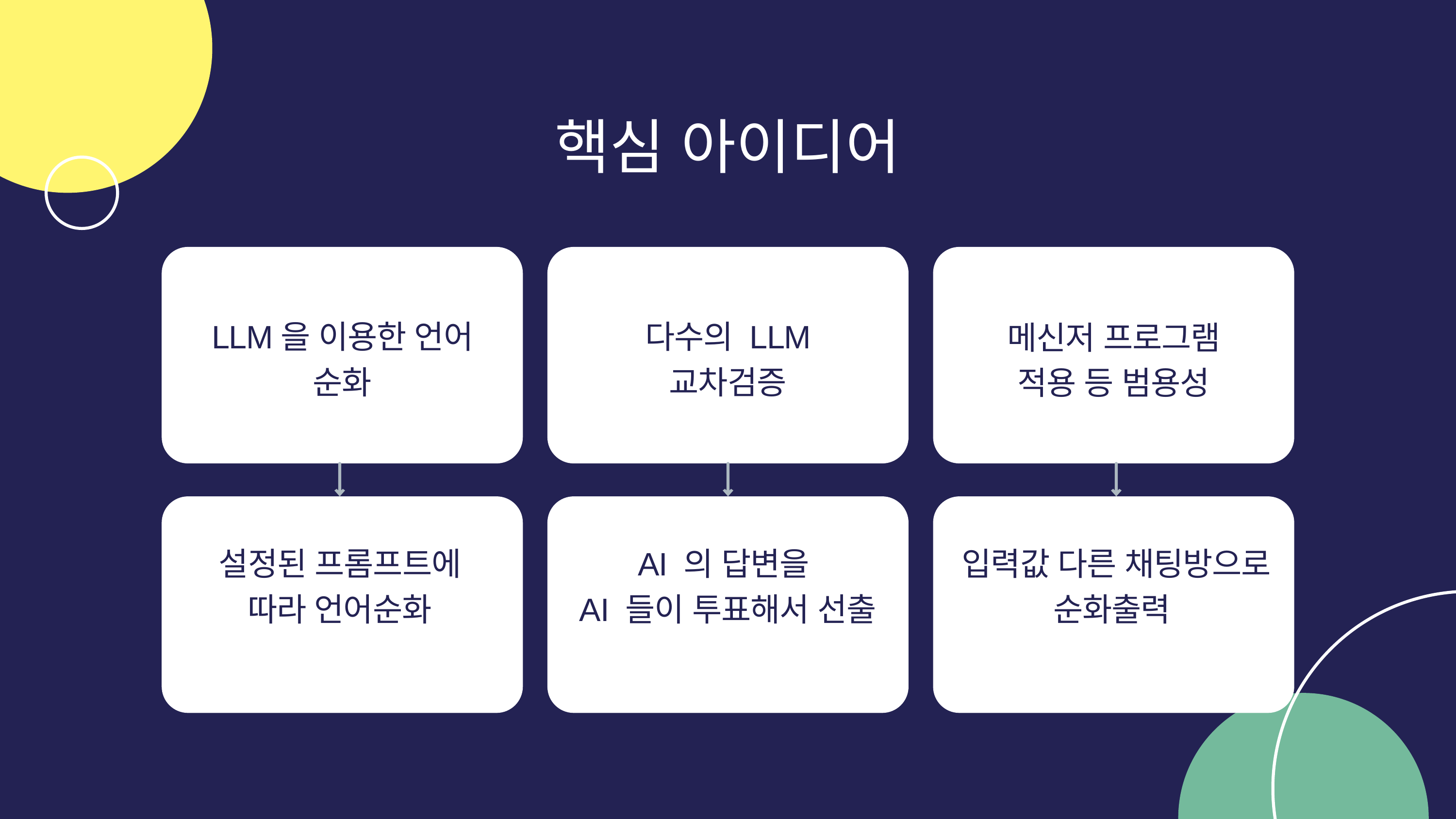

핵심 아이디어

LLM을 이용한 언어 순화
다수의 LLM 교차검증
메신저 프로그램 적용 등 범용성

설정된 프롬프트에 따라 언어순화
AI 의 답변을
AI 들이 투표해서 선출
입력값 다른 채팅방으로 순화출력